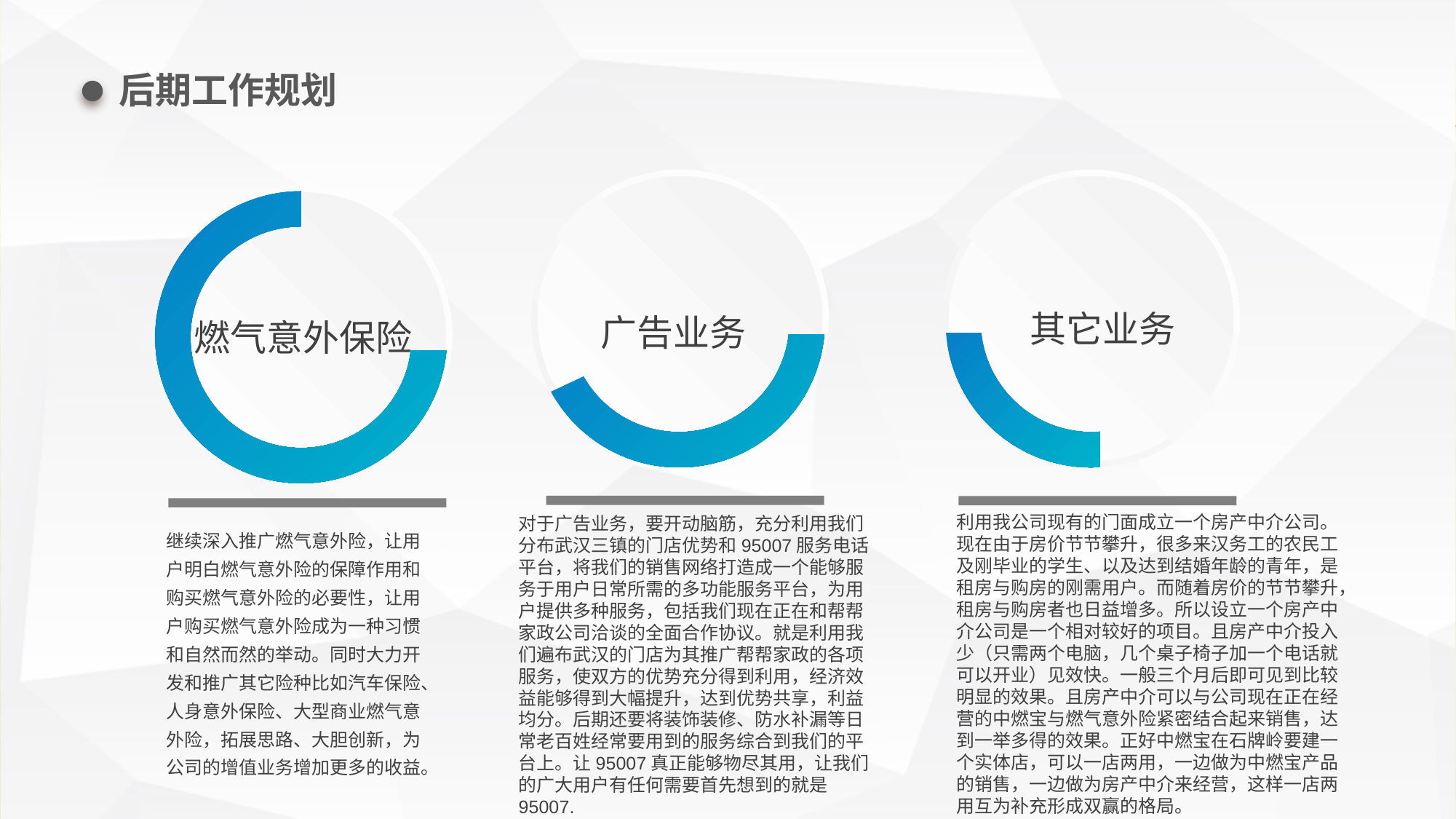

后期工作规划

广告业务

其它业务

燃气意外保险

利用我公司现有的门面成立一个房产中介公司。现在由于房价节节攀升，很多来汉务工的农民工及刚毕业的学生、以及达到结婚年龄的青年，是租房与购房的刚需用户。而随着房价的节节攀升，租房与购房者也日益增多。所以设立一个房产中介公司是一个相对较好的项目。且房产中介投入少（只需两个电脑，几个桌子椅子加一个电话就可以开业）见效快。一般三个月后即可见到比较明显的效果。且房产中介可以与公司现在正在经营的中燃宝与燃气意外险紧密结合起来销售，达到一举多得的效果。正好中燃宝在石牌岭要建一个实体店，可以一店两用，一边做为中燃宝产品的销售，一边做为房产中介来经营，这样一店两用互为补充形成双赢的格局。

对于广告业务，要开动脑筋，充分利用我们分布武汉三镇的门店优势和95007服务电话平台，将我们的销售网络打造成一个能够服务于用户日常所需的多功能服务平台，为用户提供多种服务，包括我们现在正在和帮帮家政公司洽谈的全面合作协议。就是利用我们遍布武汉的门店为其推广帮帮家政的各项服务，使双方的优势充分得到利用，经济效益能够得到大幅提升，达到优势共享，利益均分。后期还要将装饰装修、防水补漏等日常老百姓经常要用到的服务综合到我们的平台上。让95007真正能够物尽其用，让我们的广大用户有任何需要首先想到的就是95007.

继续深入推广燃气意外险，让用户明白燃气意外险的保障作用和购买燃气意外险的必要性，让用户购买燃气意外险成为一种习惯和自然而然的举动。同时大力开发和推广其它险种比如汽车保险、人身意外保险、大型商业燃气意外险，拓展思路、大胆创新，为公司的增值业务增加更多的收益。